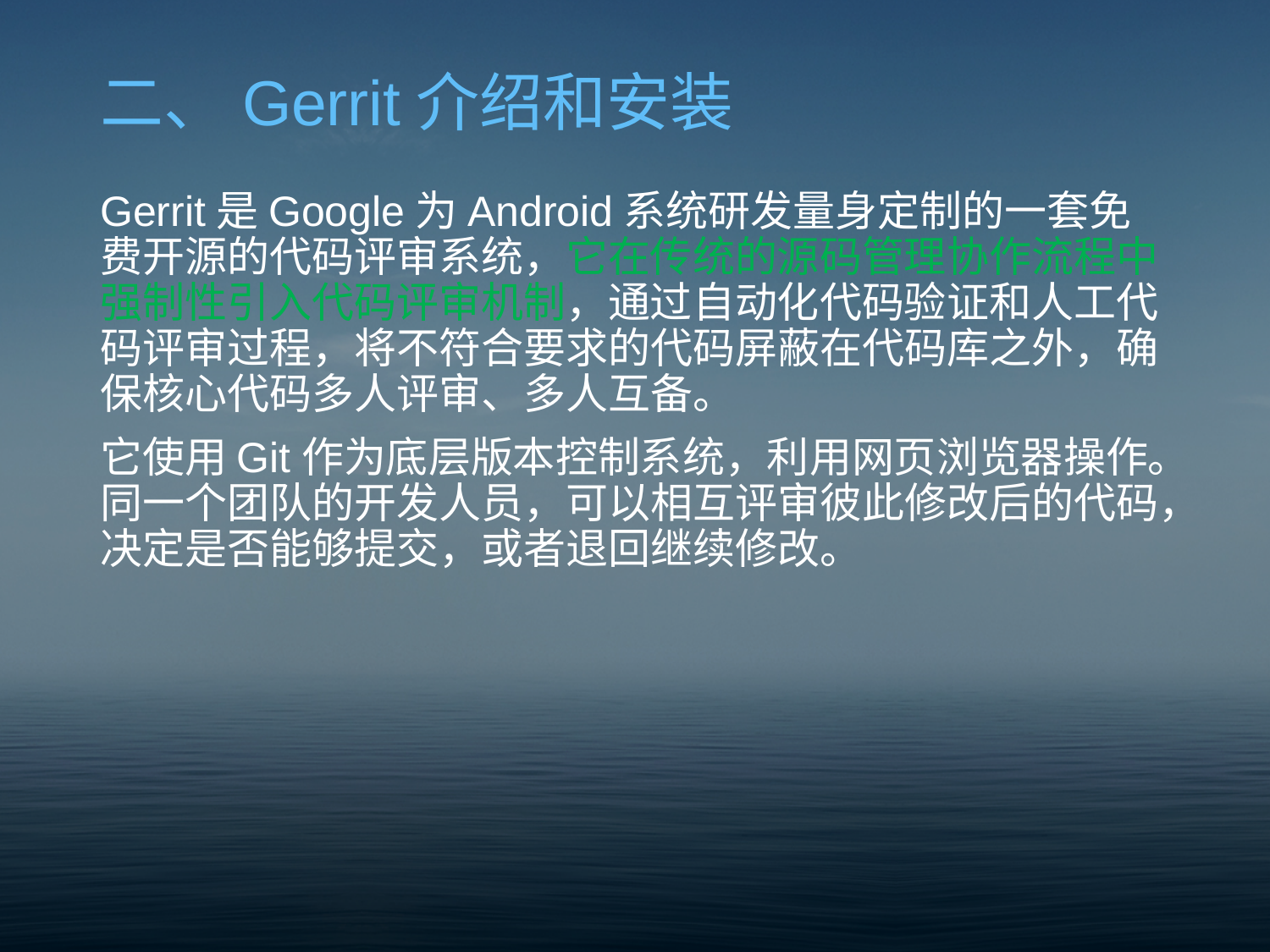

# 二、Gerrit介绍和安装
Gerrit是Google为Android系统研发量身定制的一套免费开源的代码评审系统，它在传统的源码管理协作流程中强制性引入代码评审机制，通过自动化代码验证和人工代码评审过程，将不符合要求的代码屏蔽在代码库之外，确保核心代码多人评审、多人互备。
它使用Git作为底层版本控制系统，利用网页浏览器操作。同一个团队的开发人员，可以相互评审彼此修改后的代码，决定是否能够提交，或者退回继续修改。